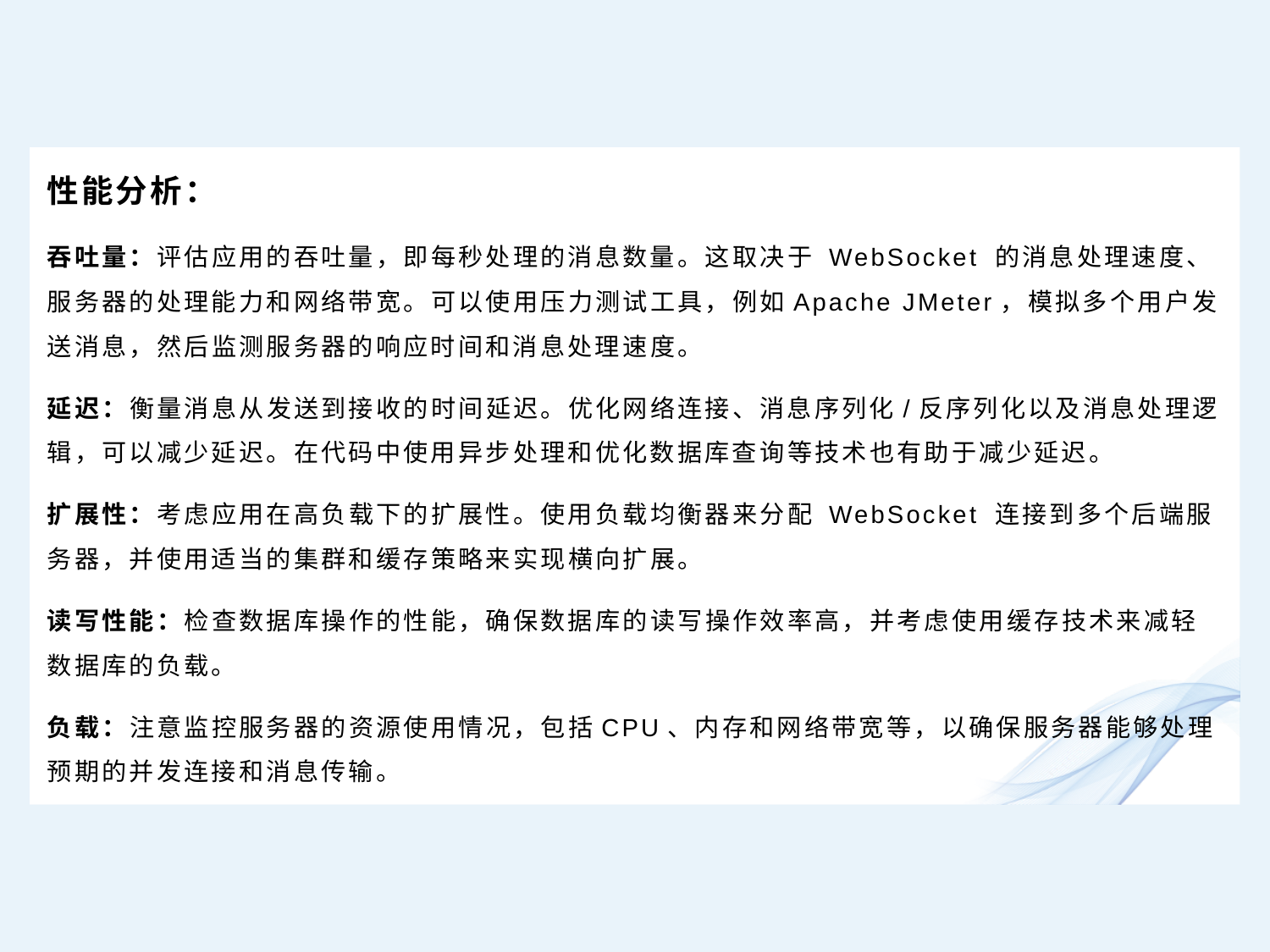

性能分析：
吞吐量：评估应用的吞吐量，即每秒处理的消息数量。这取决于 WebSocket 的消息处理速度、服务器的处理能力和网络带宽。可以使用压力测试工具，例如Apache JMeter，模拟多个用户发送消息，然后监测服务器的响应时间和消息处理速度。
延迟：衡量消息从发送到接收的时间延迟。优化网络连接、消息序列化/反序列化以及消息处理逻辑，可以减少延迟。在代码中使用异步处理和优化数据库查询等技术也有助于减少延迟。
扩展性：考虑应用在高负载下的扩展性。使用负载均衡器来分配 WebSocket 连接到多个后端服务器，并使用适当的集群和缓存策略来实现横向扩展。
读写性能：检查数据库操作的性能，确保数据库的读写操作效率高，并考虑使用缓存技术来减轻数据库的负载。
负载：注意监控服务器的资源使用情况，包括CPU、内存和网络带宽等，以确保服务器能够处理预期的并发连接和消息传输。